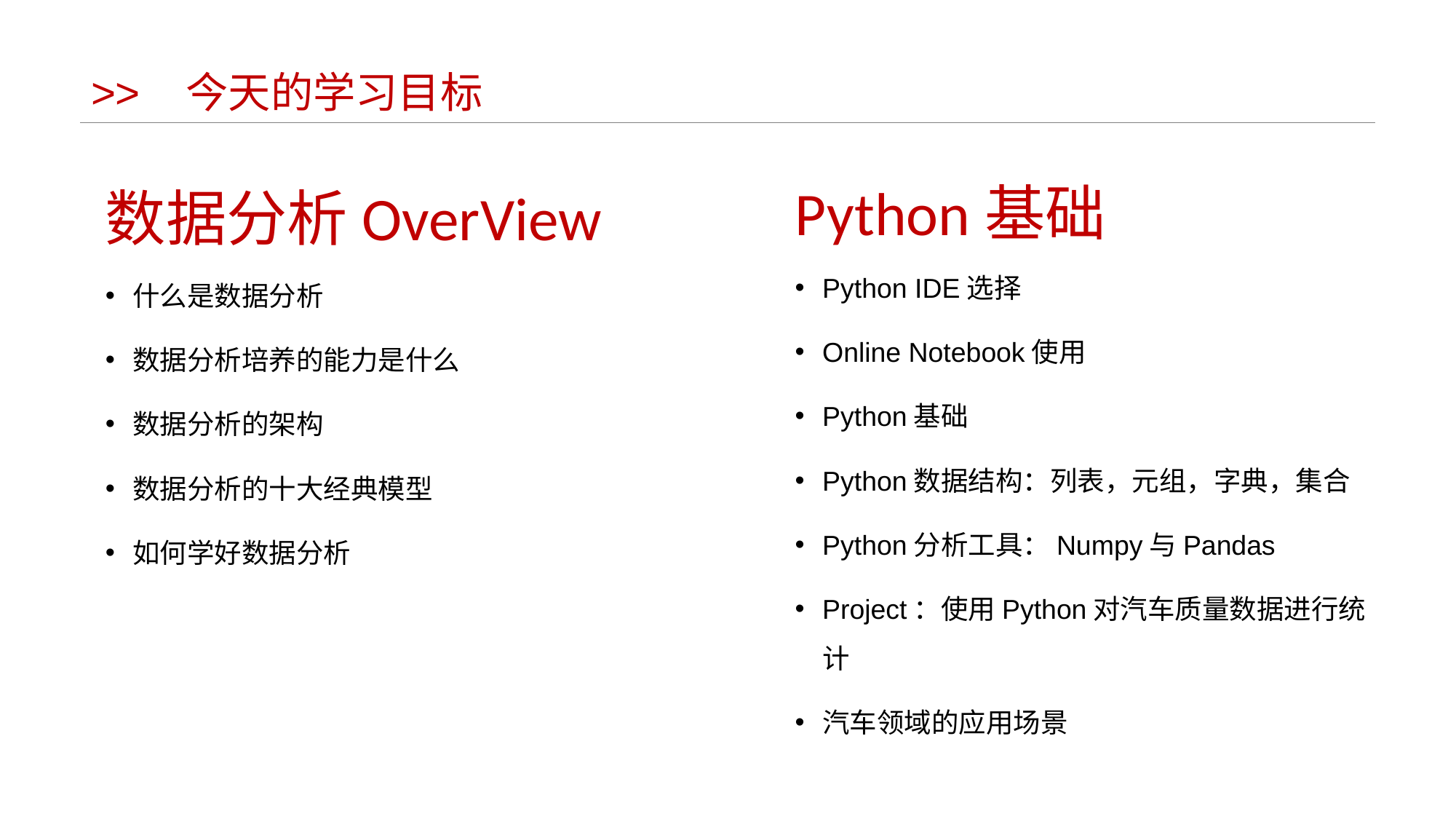

# >>   今天的学习目标
Python基础
数据分析OverView
Python IDE选择
Online Notebook使用
Python基础
Python数据结构：列表，元组，字典，集合
Python分析工具：Numpy与Pandas
Project：使用Python对汽车质量数据进行统计
汽车领域的应用场景

什么是数据分析
数据分析培养的能力是什么
数据分析的架构
数据分析的十大经典模型
如何学好数据分析